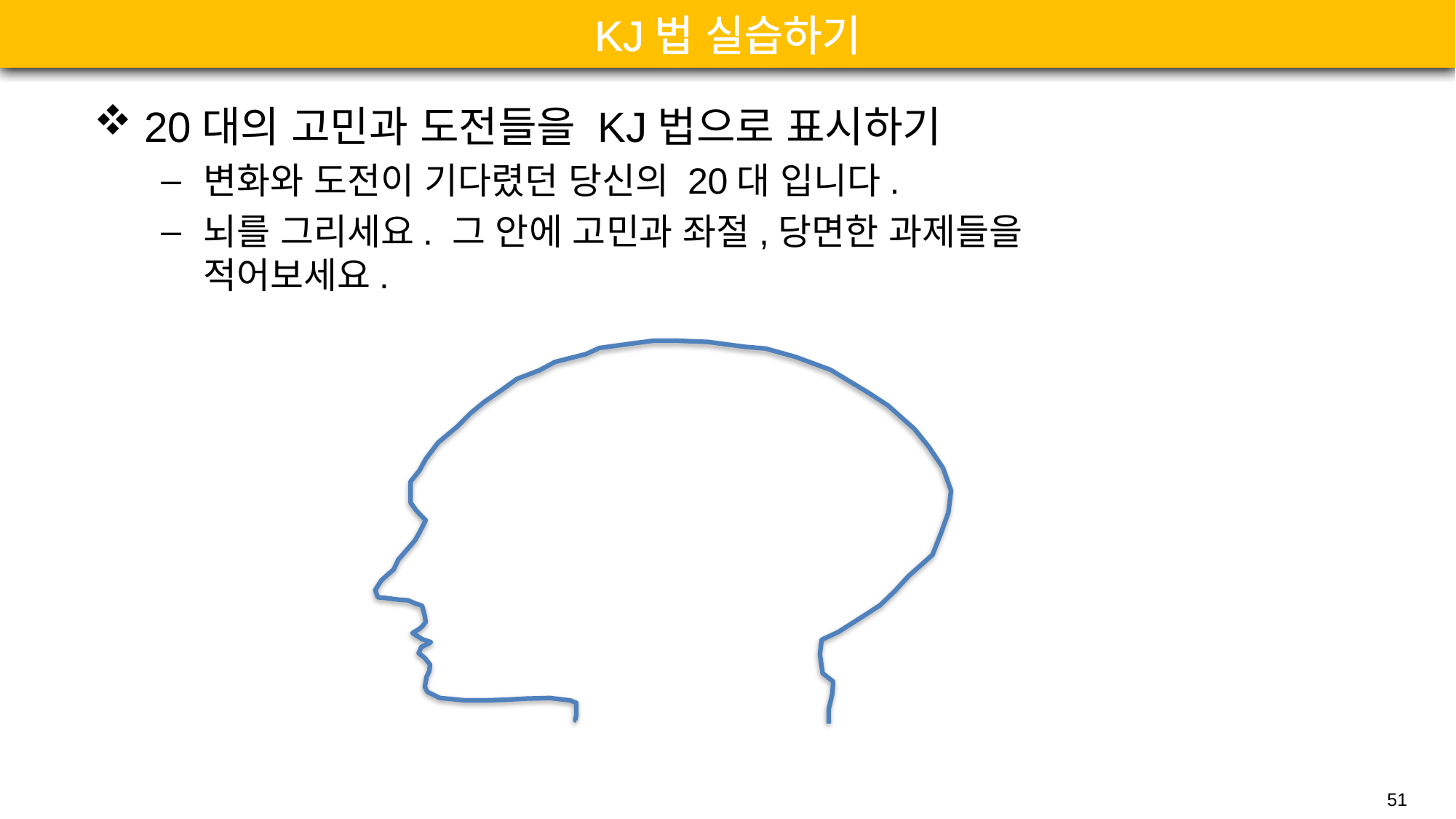

# KJ법 실습하기
20대의 고민과 도전들을 KJ법으로 표시하기
변화와 도전이 기다렸던 당신의 20대 입니다.
뇌를 그리세요. 그 안에 고민과 좌절,당면한 과제들을 적어보세요.